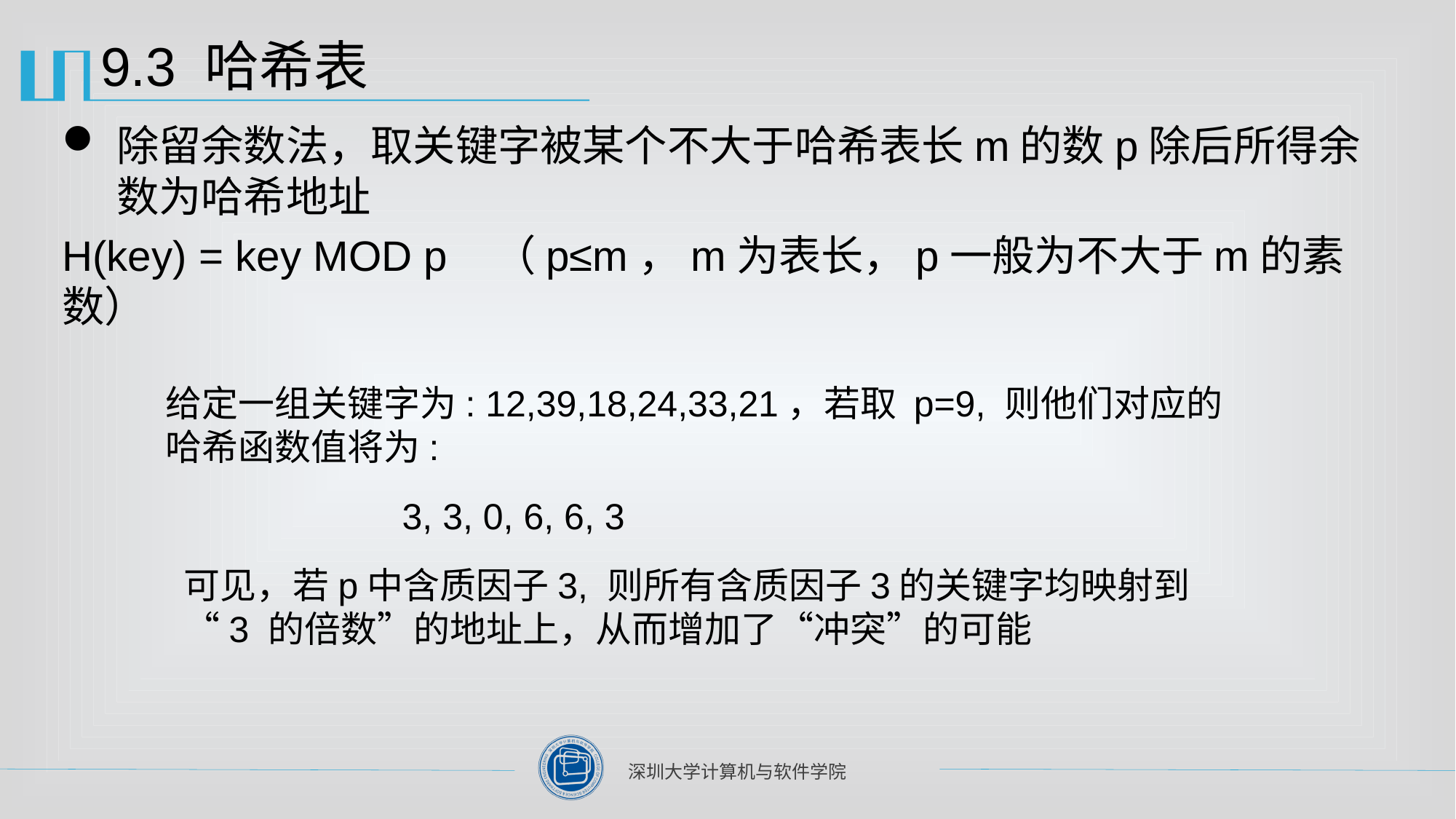

# 9.3 哈希表
除留余数法，取关键字被某个不大于哈希表长m的数p除后所得余数为哈希地址
H(key) = key MOD p   （p≤m，m为表长，p一般为不大于m的素数）
给定一组关键字为: 12,39,18,24,33,21，若取 p=9, 则他们对应的哈希函数值将为:
			3, 3, 0, 6, 6, 3
	可见，若p中含质因子3, 则所有含质因子3的关键字均映射到“3 的倍数”的地址上，从而增加了“冲突”的可能

125